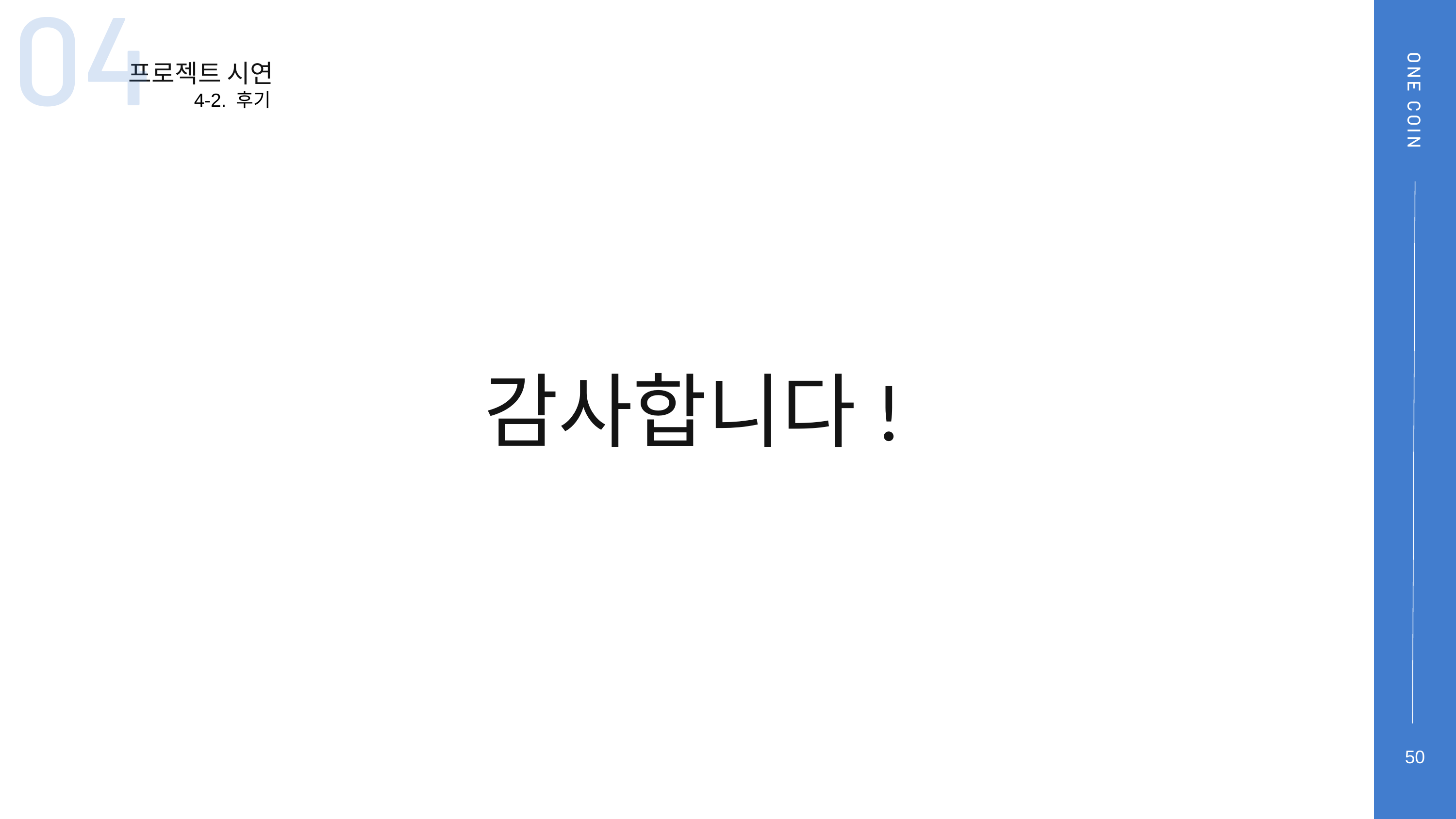

04
프로젝트 시연
4-2. 후기
ONE COIN

감사합니다!
50